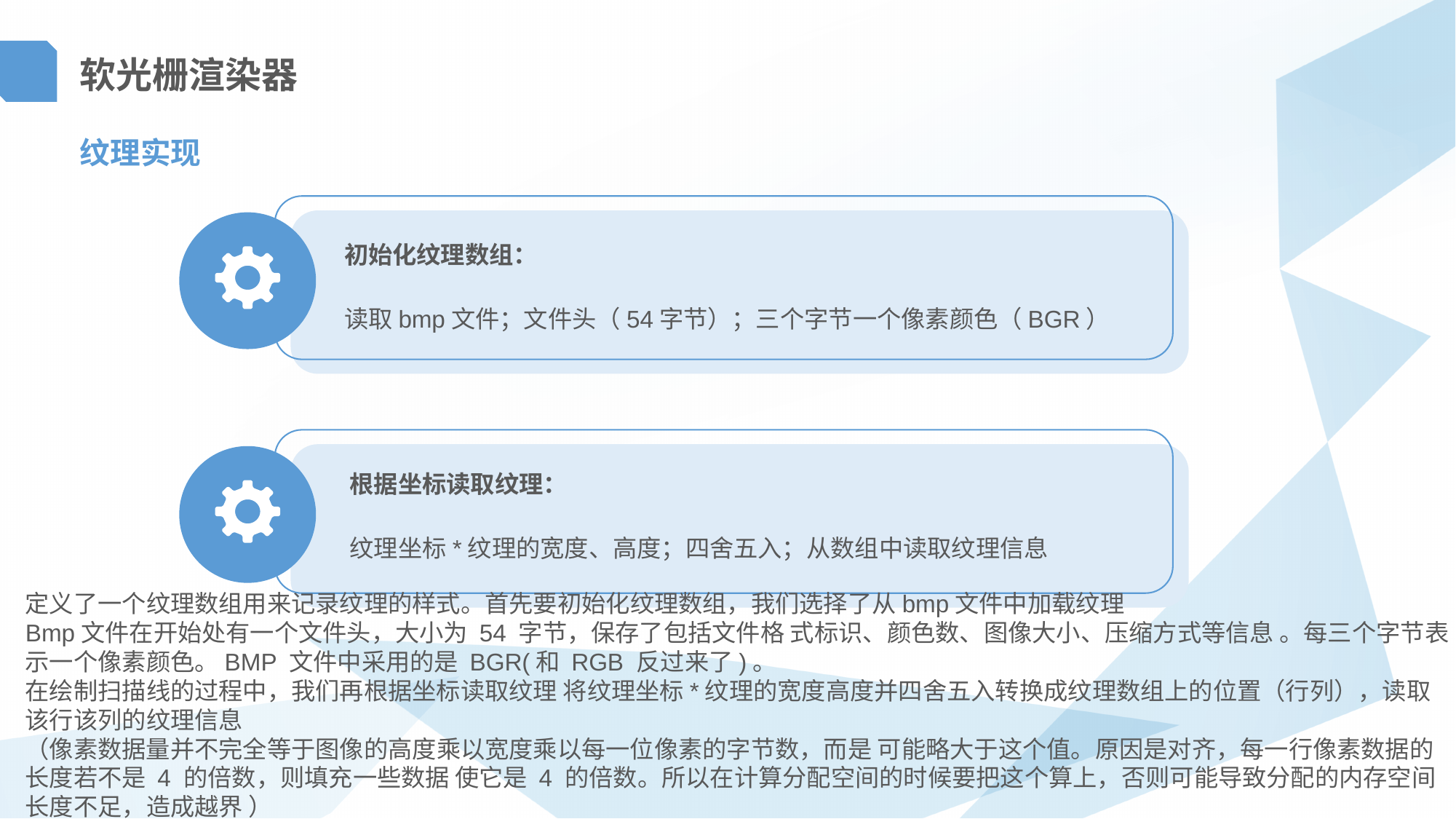

软光栅渲染器
纹理实现

初始化纹理数组：

读取bmp文件；文件头（54字节）；三个字节一个像素颜色（BGR）

根据坐标读取纹理：

纹理坐标*纹理的宽度、高度；四舍五入；从数组中读取纹理信息

定义了一个纹理数组用来记录纹理的样式。首先要初始化纹理数组，我们选择了从bmp文件中加载纹理
Bmp文件在开始处有一个文件头，大小为 54 字节，保存了包括文件格 式标识、颜色数、图像大小、压缩方式等信息 。每三个字节表示一个像素颜色。BMP 文件中采用的是 BGR(和 RGB 反过来了)。
在绘制扫描线的过程中，我们再根据坐标读取纹理 将纹理坐标*纹理的宽度高度并四舍五入转换成纹理数组上的位置（行列），读取该行该列的纹理信息
（像素数据量并不完全等于图像的高度乘以宽度乘以每一位像素的字节数，而是 可能略大于这个值。原因是对齐，每一行像素数据的长度若不是 4 的倍数，则填充一些数据 使它是 4 的倍数。所以在计算分配空间的时候要把这个算上，否则可能导致分配的内存空间 长度不足，造成越界 ）